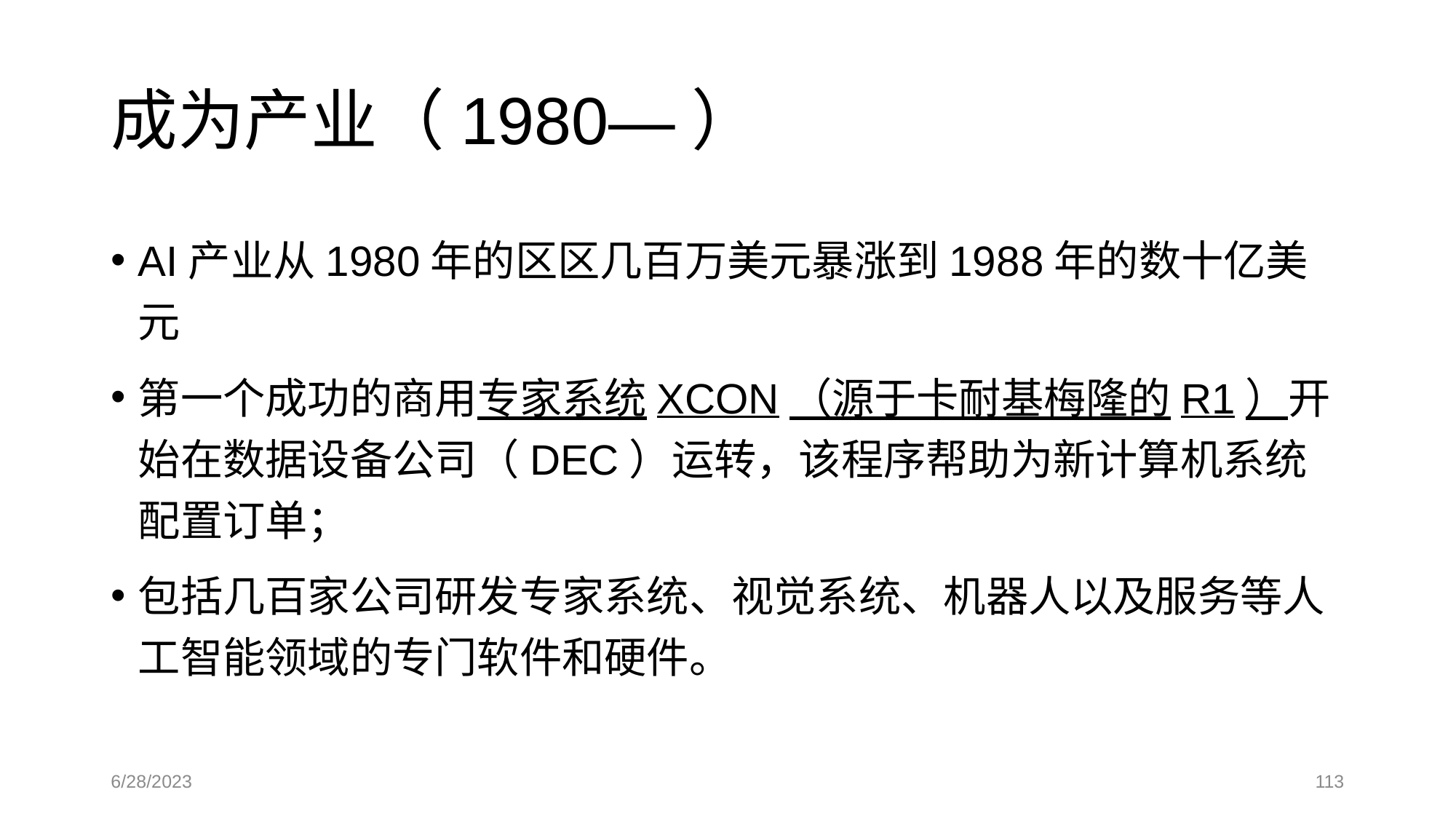

# 成为产业（1980—）
AI产业从1980年的区区几百万美元暴涨到1988年的数十亿美元
第一个成功的商用专家系统XCON（源于卡耐基梅隆的R1）开始在数据设备公司（DEC）运转，该程序帮助为新计算机系统配置订单；
包括几百家公司研发专家系统、视觉系统、机器人以及服务等人工智能领域的专门软件和硬件。
6/28/2023
113